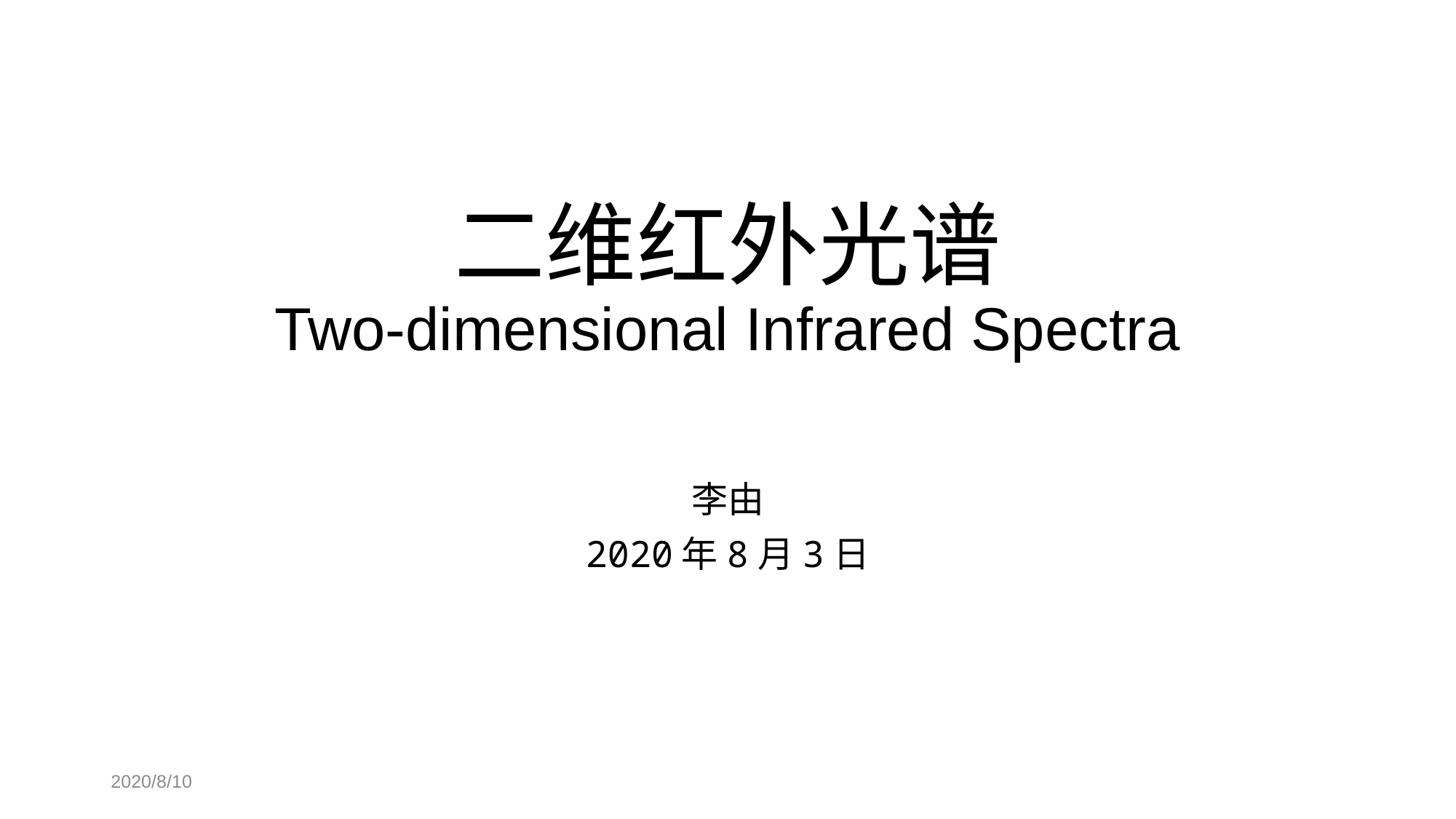

# 二维红外光谱 Two-dimensional Infrared Spectra
李由
2020年8月3日
2020/8/10